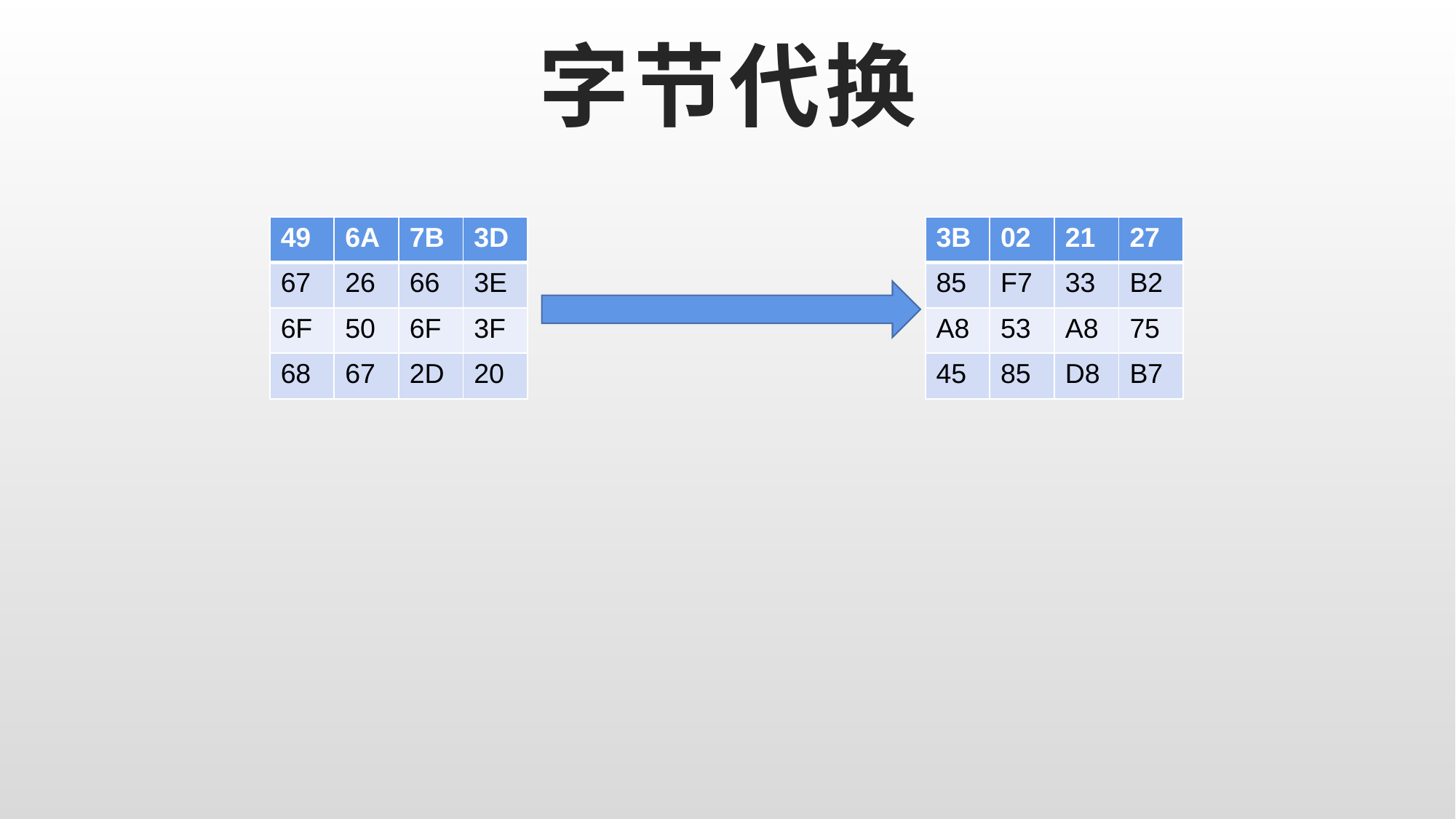

# 字节代换
| 49 | 6A | 7B | 3D |
| --- | --- | --- | --- |
| 67 | 26 | 66 | 3E |
| 6F | 50 | 6F | 3F |
| 68 | 67 | 2D | 20 |
| 3B | 02 | 21 | 27 |
| --- | --- | --- | --- |
| 85 | F7 | 33 | B2 |
| A8 | 53 | A8 | 75 |
| 45 | 85 | D8 | B7 |